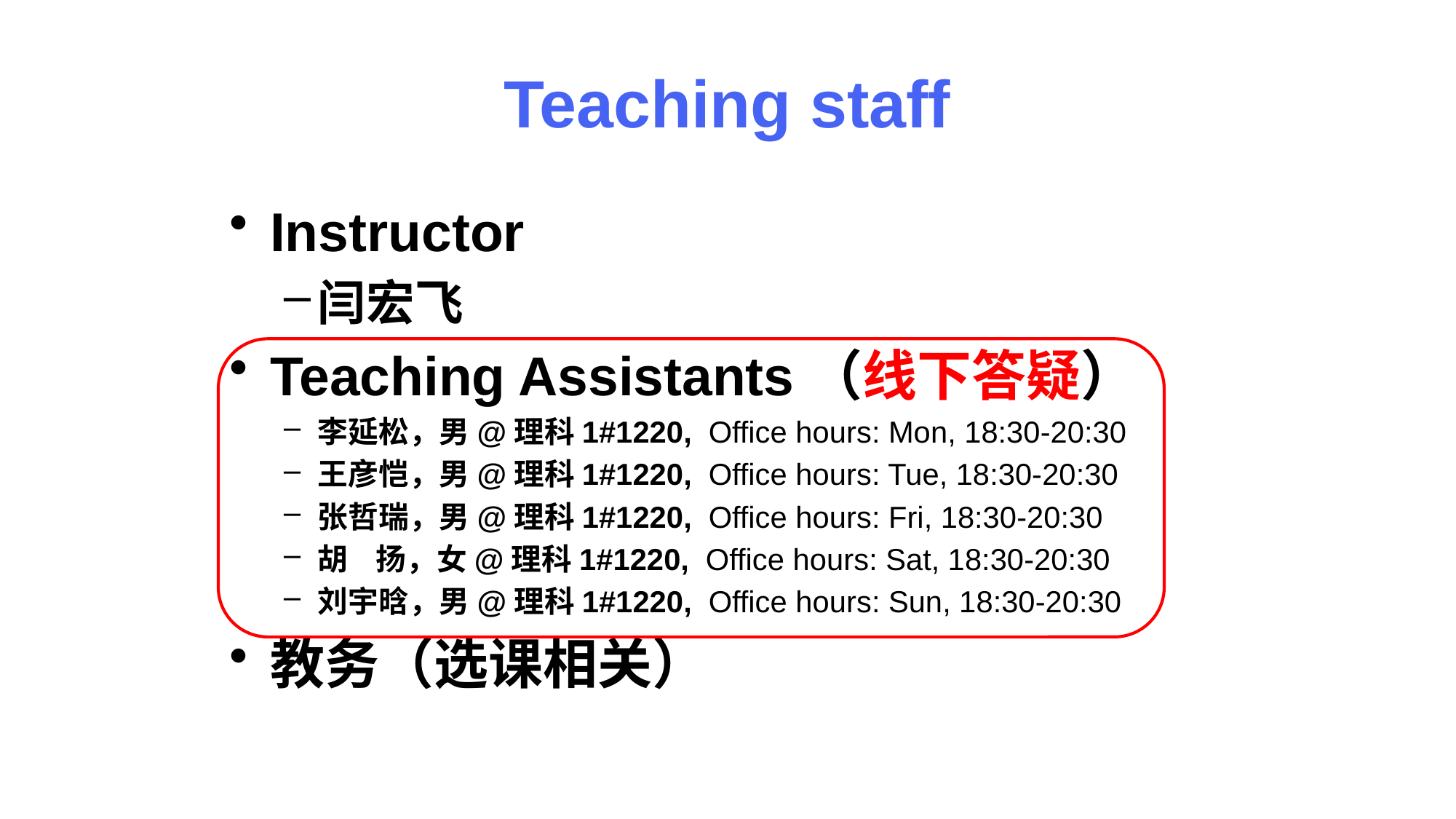

# Teaching staff
Instructor
闫宏飞
Teaching Assistants（线下答疑）
李延松，男@理科1#1220,  Office hours: Mon, 18:30-20:30
王彦恺，男@理科1#1220,  Office hours: Tue, 18:30-20:30
张哲瑞，男@理科1#1220,  Office hours: Fri, 18:30-20:30
胡    扬，女@理科1#1220,  Office hours: Sat, 18:30-20:30
刘宇晗，男@理科1#1220,  Office hours: Sun, 18:30-20:30
教务（选课相关）